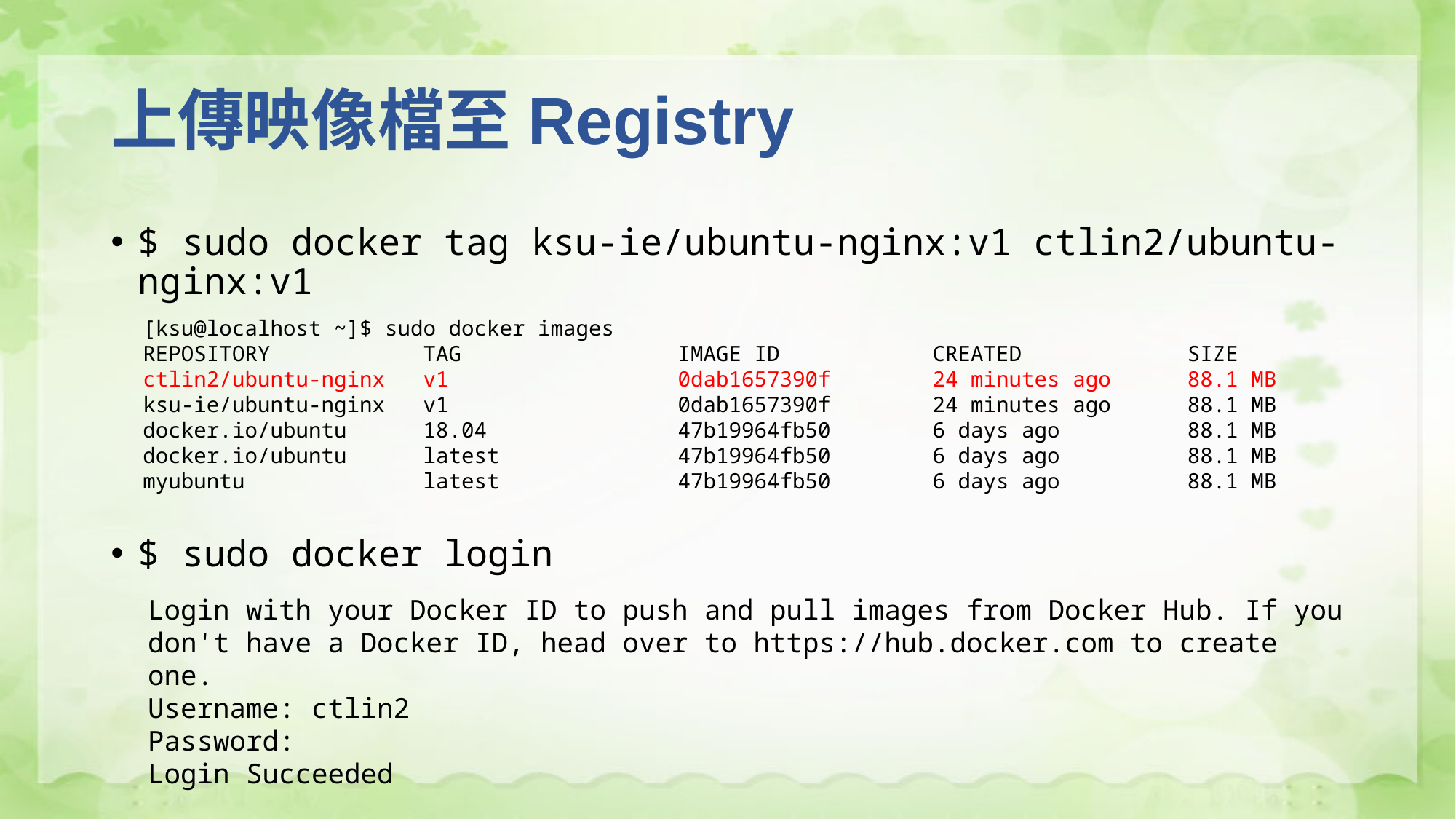

# 上傳映像檔至Registry
$ sudo docker tag ksu-ie/ubuntu-nginx:v1 ctlin2/ubuntu-nginx:v1

$ sudo docker login

[ksu@localhost ~]$ sudo docker images
REPOSITORY            TAG                 IMAGE ID            CREATED             SIZE
ctlin2/ubuntu-nginx   v1                  0dab1657390f        24 minutes ago      88.1 MB
ksu-ie/ubuntu-nginx   v1                  0dab1657390f        24 minutes ago      88.1 MB
docker.io/ubuntu      18.04               47b19964fb50        6 days ago          88.1 MB
docker.io/ubuntu      latest              47b19964fb50        6 days ago          88.1 MB
myubuntu              latest              47b19964fb50        6 days ago          88.1 MB

Login with your Docker ID to push and pull images from Docker Hub. If you don't have a Docker ID, head over to https://hub.docker.com to create one.
Username: ctlin2
Password:
Login Succeeded